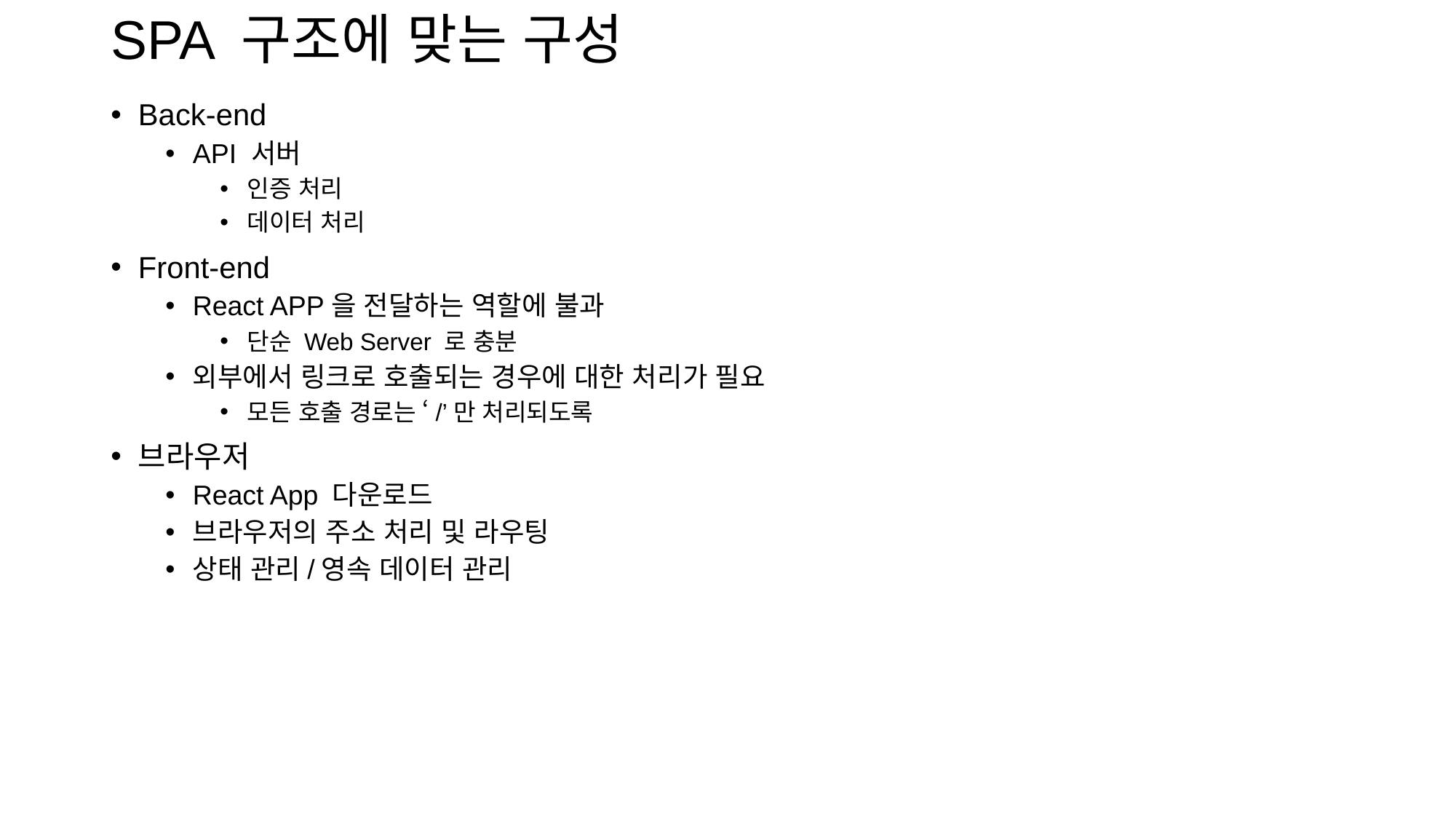

# SPA 구조에 맞는 구성
Back-end
API 서버
인증 처리
데이터 처리
Front-end
React APP을 전달하는 역할에 불과
단순 Web Server 로 충분
외부에서 링크로 호출되는 경우에 대한 처리가 필요
모든 호출 경로는 ‘/’만 처리되도록
브라우저
React App 다운로드
브라우저의 주소 처리 및 라우팅
상태 관리/영속 데이터 관리